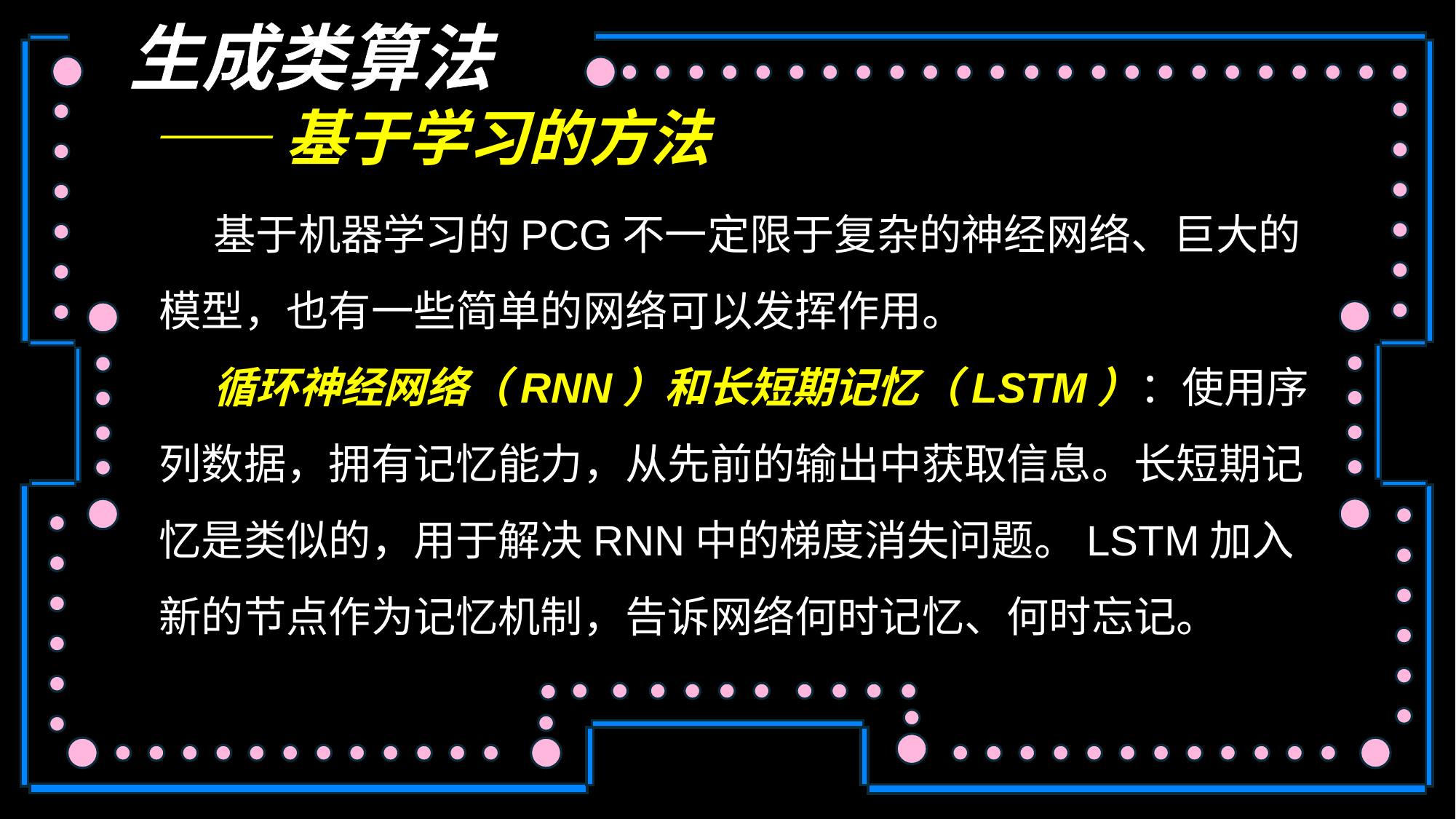

生成类算法

——基于学习的方法

基于机器学习的PCG不一定限于复杂的神经网络、巨大的模型，也有一些简单的网络可以发挥作用。
循环神经网络（RNN）和长短期记忆（LSTM）：使用序列数据，拥有记忆能力，从先前的输出中获取信息。长短期记忆是类似的，用于解决RNN中的梯度消失问题。LSTM加入新的节点作为记忆机制，告诉网络何时记忆、何时忘记。